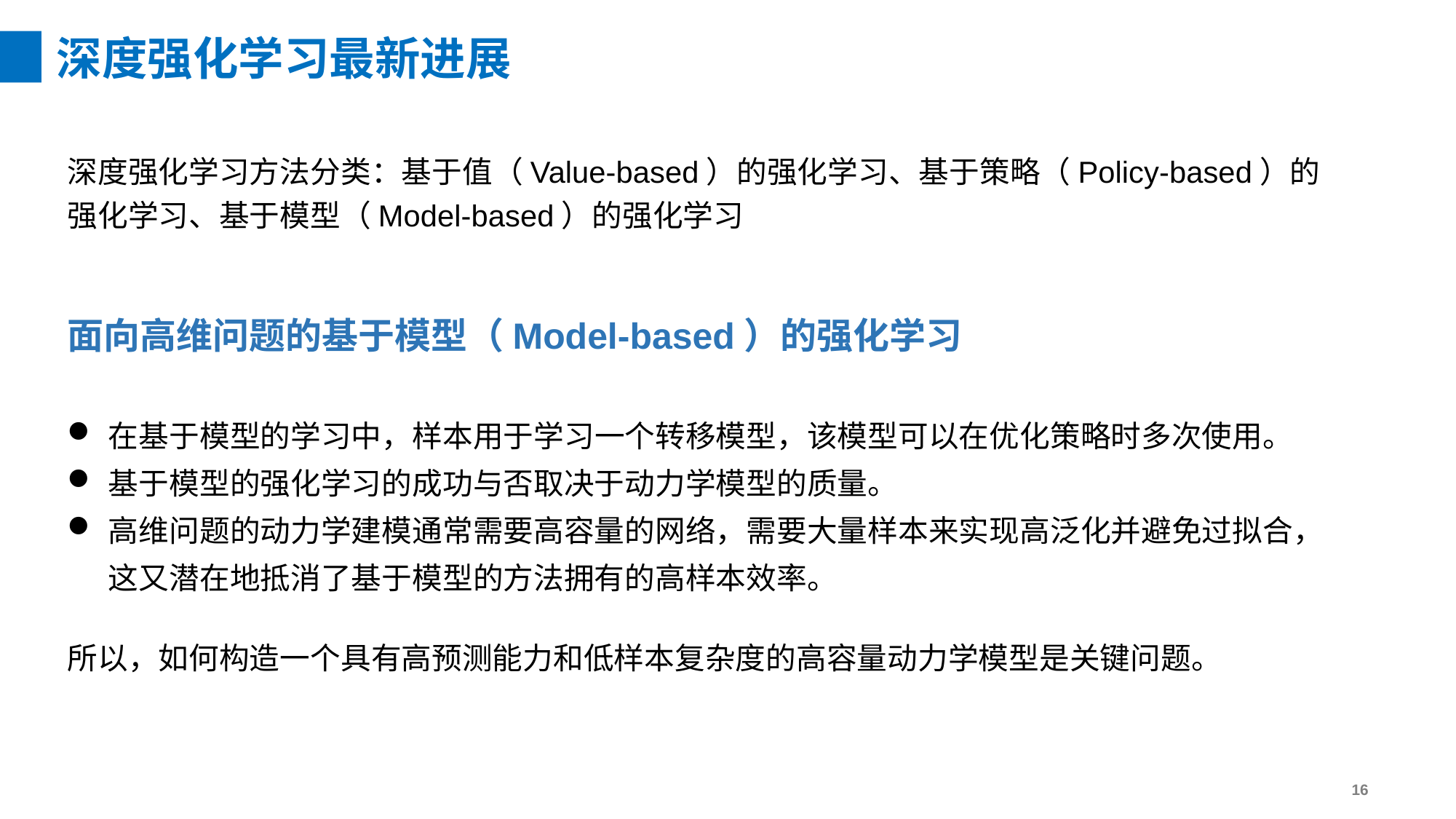

深度强化学习最新进展
深度强化学习方法分类：基于值（Value-based）的强化学习、基于策略（Policy-based）的强化学习、基于模型（Model-based）的强化学习

面向高维问题的基于模型（Model-based）的强化学习

在基于模型的学习中，样本用于学习一个转移模型，该模型可以在优化策略时多次使用。
基于模型的强化学习的成功与否取决于动力学模型的质量。
高维问题的动力学建模通常需要高容量的网络，需要大量样本来实现高泛化并避免过拟合，这又潜在地抵消了基于模型的方法拥有的高样本效率。

所以，如何构造一个具有高预测能力和低样本复杂度的高容量动力学模型是关键问题。

16